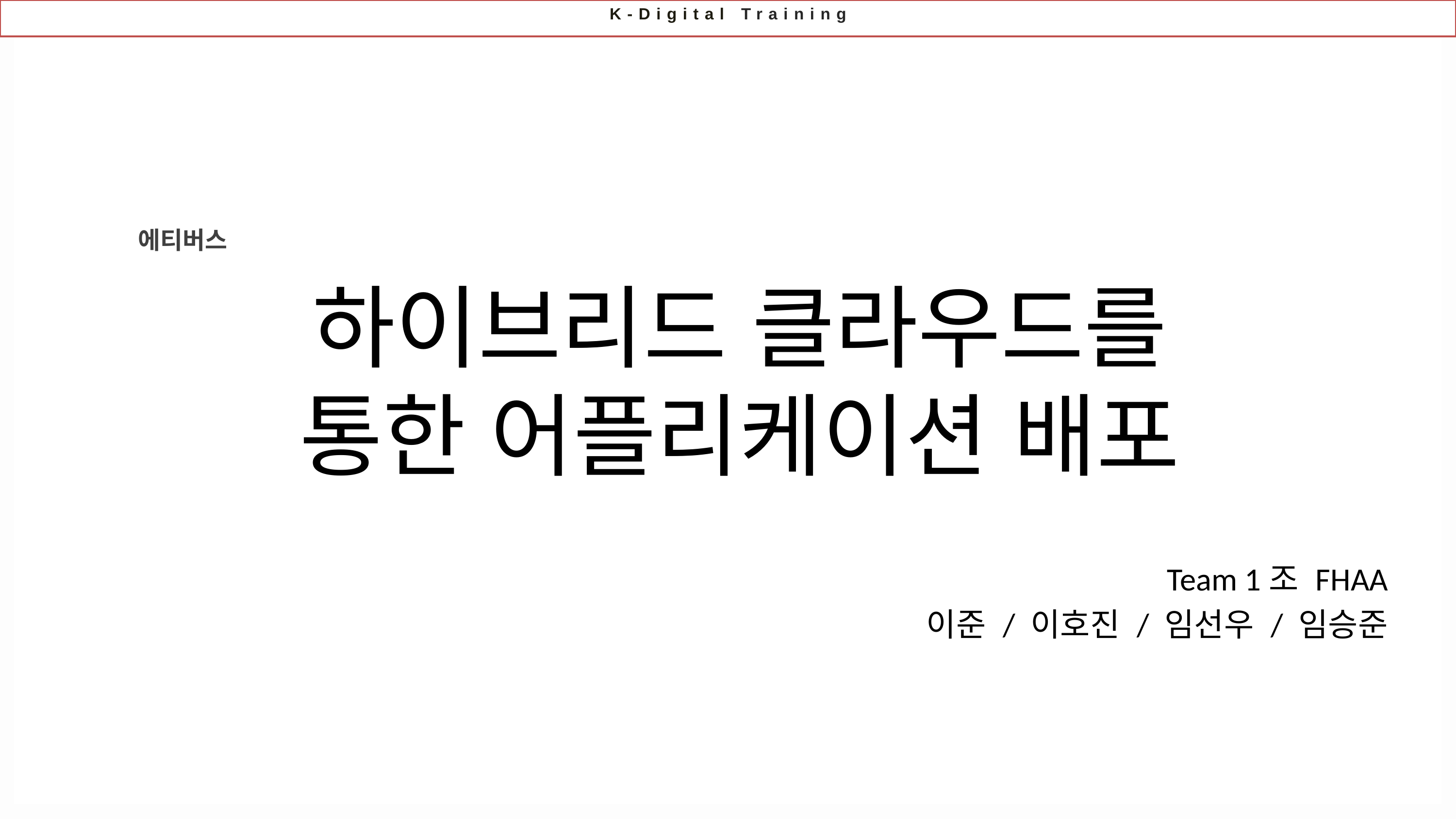

K-Digital Training
에티버스
하이브리드 클라우드를 통한 어플리케이션 배포
Team 1조 FHAA
이준 / 이호진 / 임선우 / 임승준